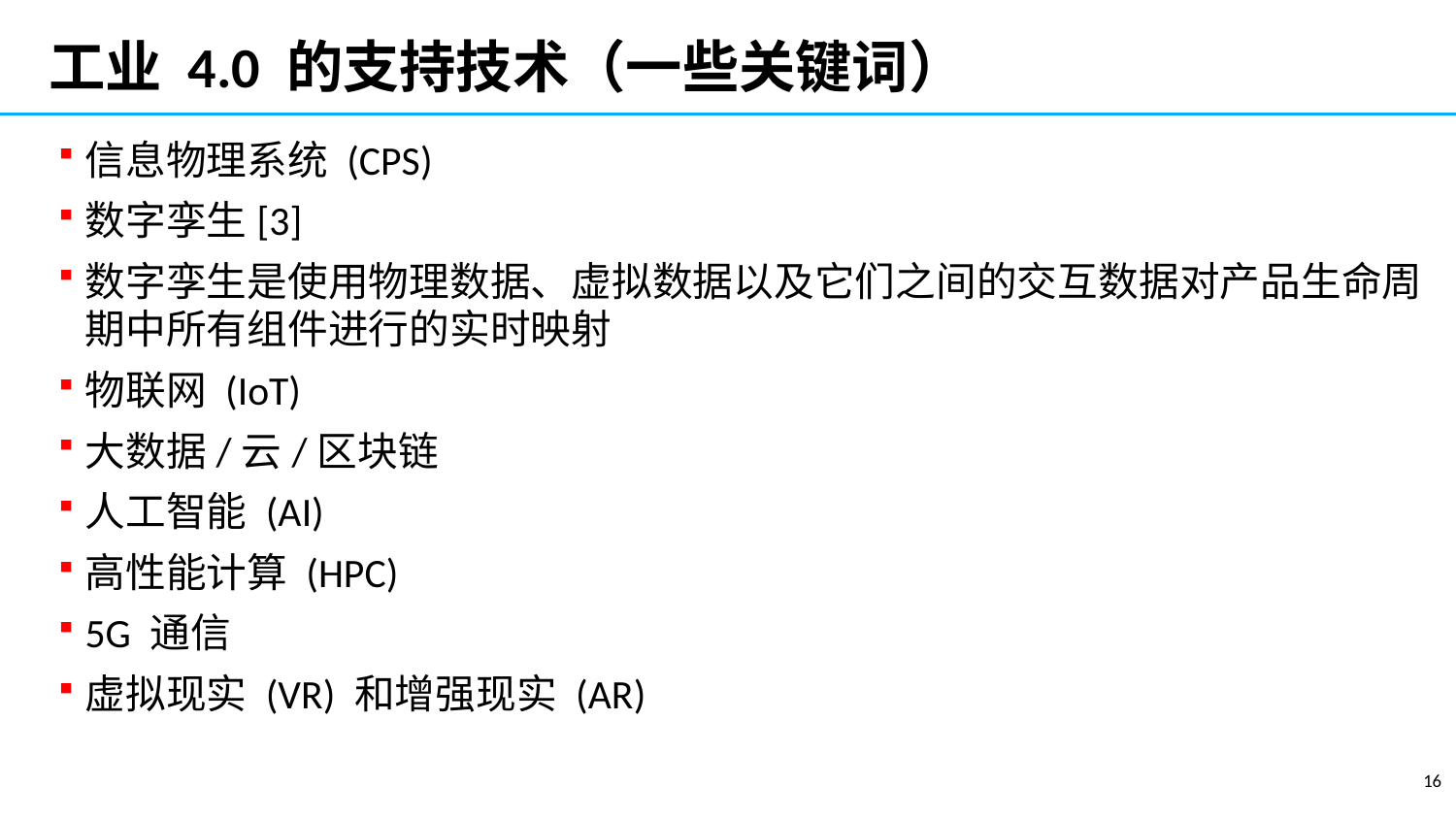

# 工业 4.0 的支持技术（一些关键词）

信息物理系统 (CPS)
数字孪生[3]
数字孪生是使用物理数据、虚拟数据以及它们之间的交互数据对产品生命周期中所有组件进行的实时映射
物联网 (IoT)
大数据/云/区块链
人工智能 (AI)
高性能计算 (HPC)
5G 通信
虚拟现实 (VR) 和增强现实 (AR)
16